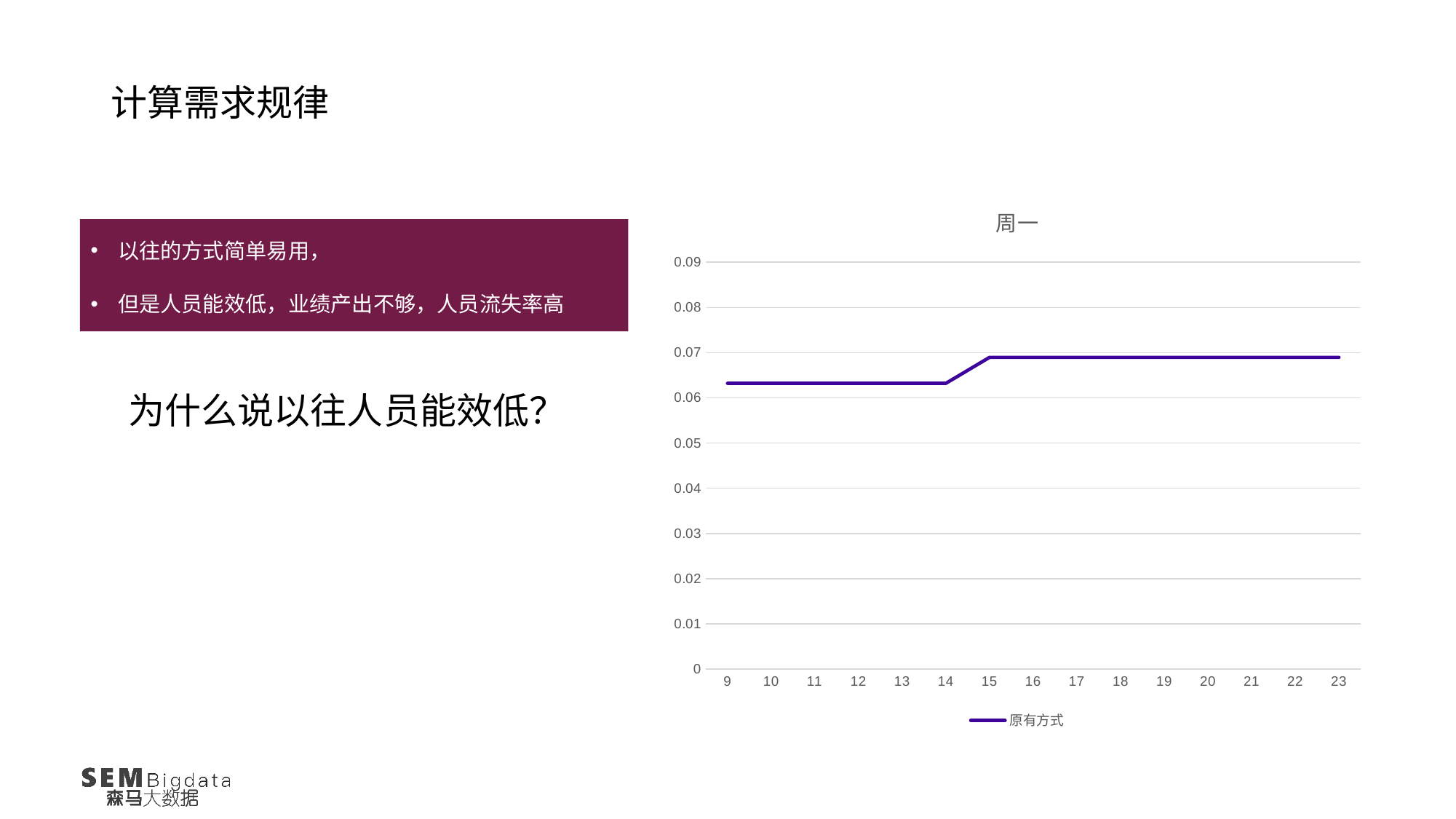

计算需求规律

### Chart: 周一

| Category |  |
|---|---|
| 9 | 0.06321839080459771 |
| 10 | 0.06321839080459771 |
| 11 | 0.06321839080459771 |
| 12 | 0.06321839080459771 |
| 13 | 0.06321839080459771 |
| 14 | 0.06321839080459771 |
| 15 | 0.06896551724137931 |
| 16 | 0.06896551724137931 |
| 17 | 0.06896551724137931 |
| 18 | 0.06896551724137931 |
| 19 | 0.06896551724137931 |
| 20 | 0.06896551724137931 |
| 21 | 0.06896551724137931 |
| 22 | 0.06896551724137931 |
| 23 | 0.06896551724137931 |
以往的方式简单易用，
但是人员能效低，业绩产出不够，人员流失率高
为什么说以往人员能效低？